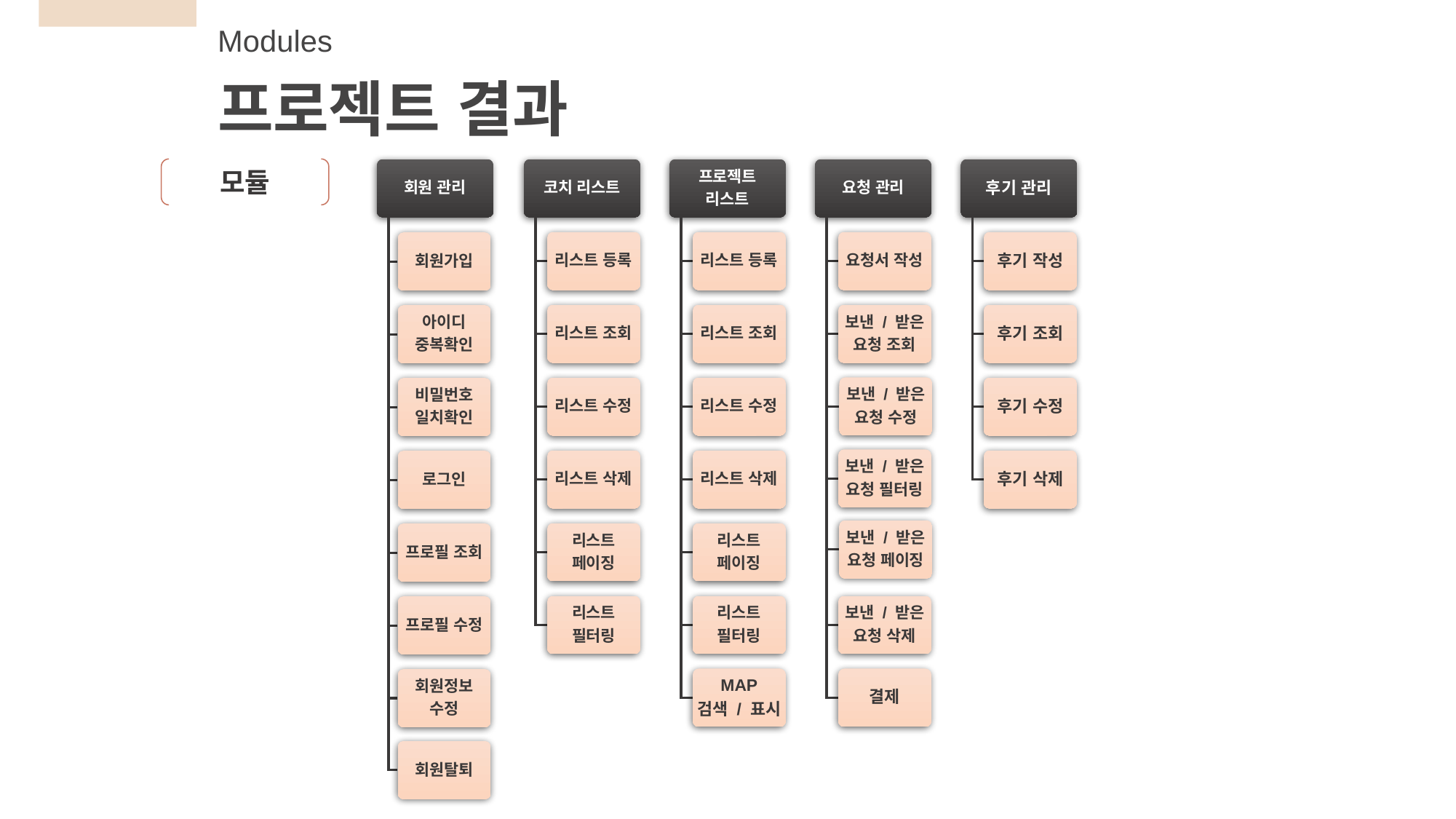

Modules
프로젝트 결과
모듈

회원 관리
후기 관리
코치 리스트
프로젝트
리스트
요청 관리

리스트 등록
리스트 등록
요청서 작성
후기 작성
회원가입

리스트 조회
리스트 조회
보낸 / 받은
요청 조회
후기 조회
아이디
중복확인

보낸 / 받은
요청 수정
리스트 수정
리스트 수정
후기 수정
비밀번호
일치확인

보낸 / 받은
요청 필터링
리스트 삭제
리스트 삭제
후기 삭제
로그인

보낸 / 받은
요청 페이징

리스트
페이징
리스트
페이징
프로필 조회

리스트
필터링
리스트
필터링
보낸 / 받은
요청 삭제
프로필 수정

MAP
검색 / 표시
결제
회원정보
수정

회원탈퇴